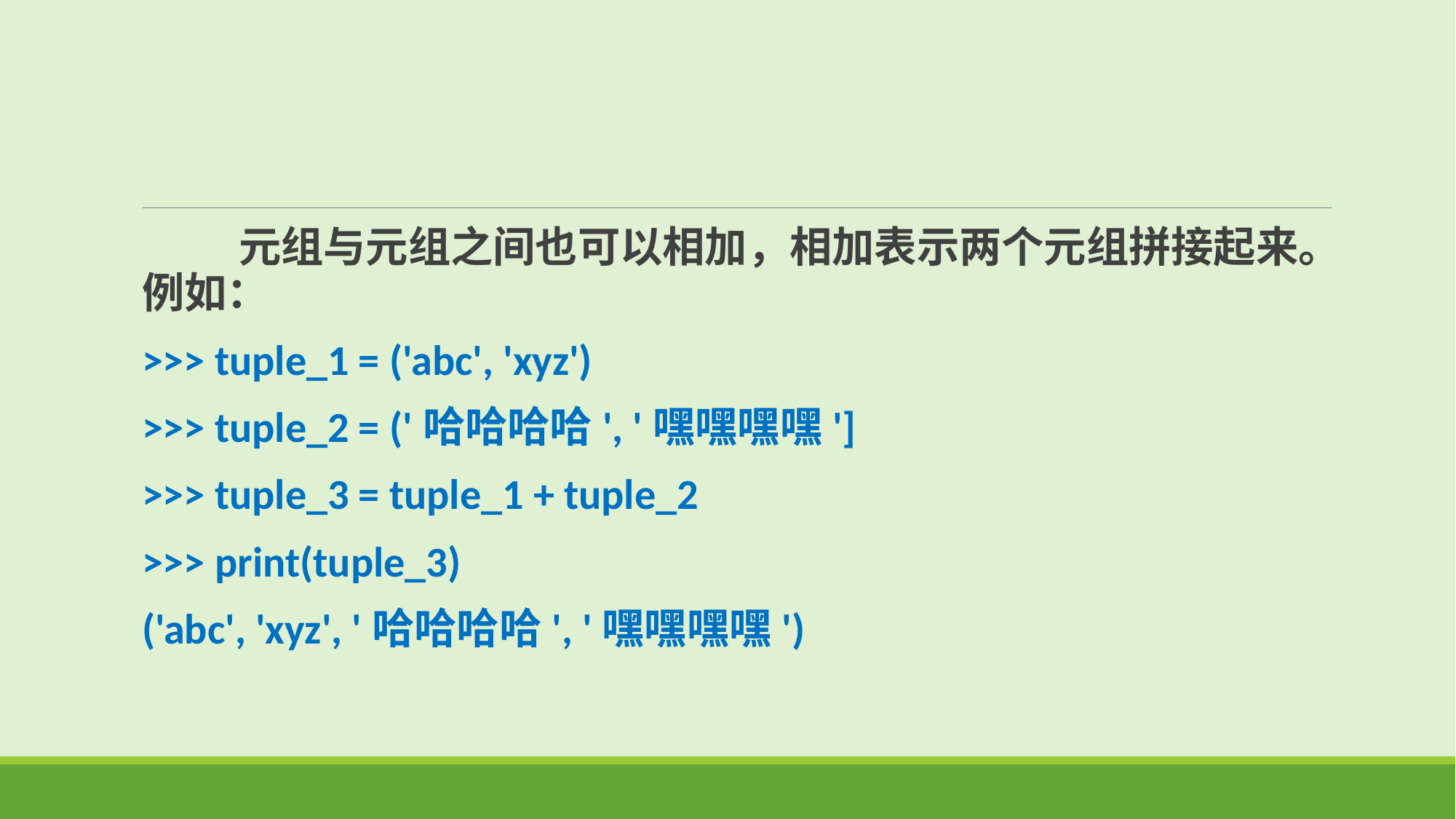

元组与元组之间也可以相加，相加表示两个元组拼接起来。例如：
>>> tuple_1 = ('abc', 'xyz')
>>> tuple_2 = ('哈哈哈哈', '嘿嘿嘿嘿']
>>> tuple_3 = tuple_1 + tuple_2
>>> print(tuple_3)
('abc', 'xyz', '哈哈哈哈', '嘿嘿嘿嘿')